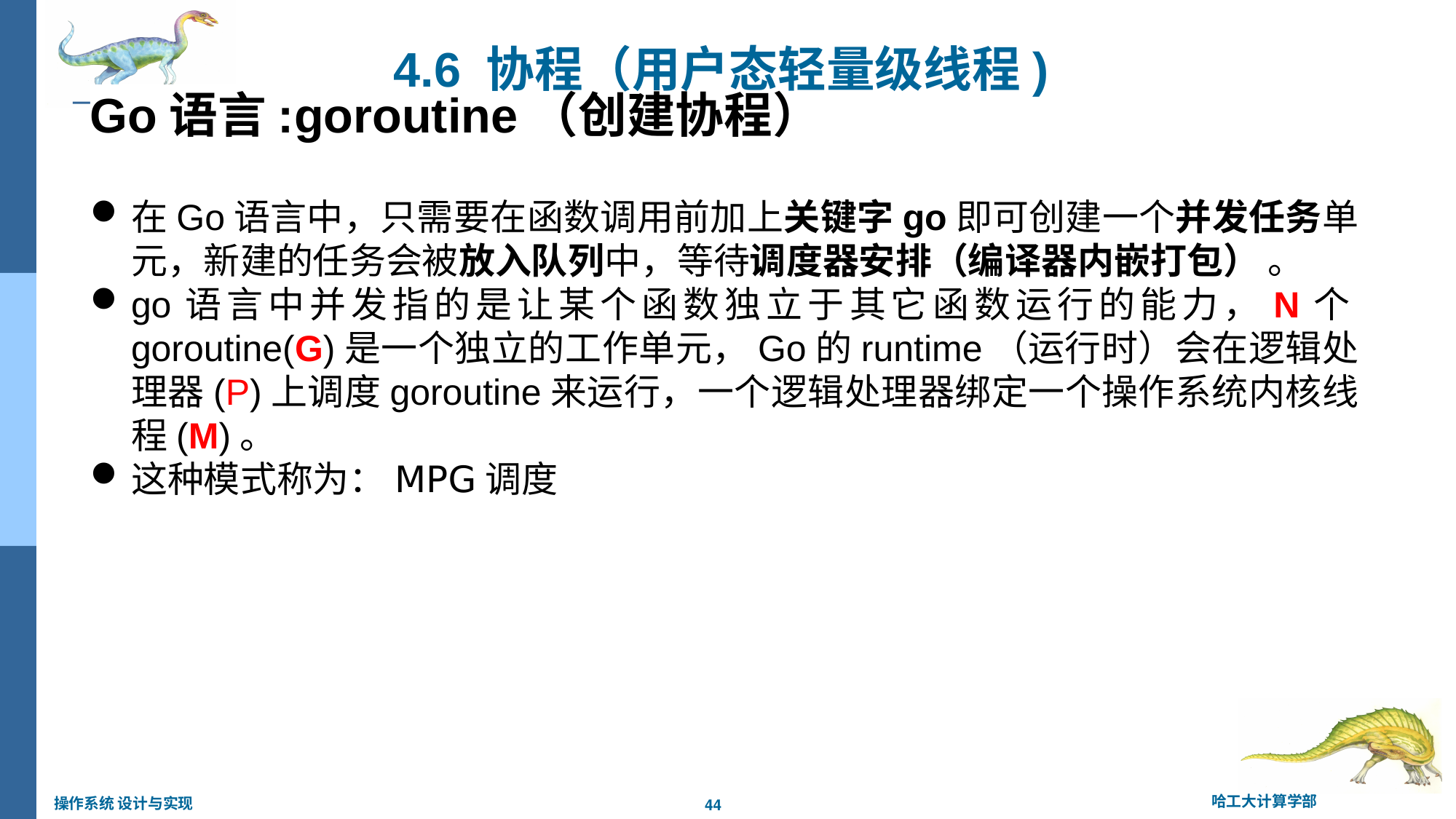

4.6 协程（用户态轻量级线程)
Go语言:goroutine（创建协程）

在Go语言中，只需要在函数调用前加上关键字go即可创建一个并发任务单元，新建的任务会被放入队列中，等待调度器安排（编译器内嵌打包） 。
go语言中并发指的是让某个函数独立于其它函数运行的能力，N个goroutine(G)是一个独立的工作单元，Go的runtime（运行时）会在逻辑处理器(P)上调度goroutine来运行，一个逻辑处理器绑定一个操作系统内核线程(M)。
这种模式称为：MPG调度